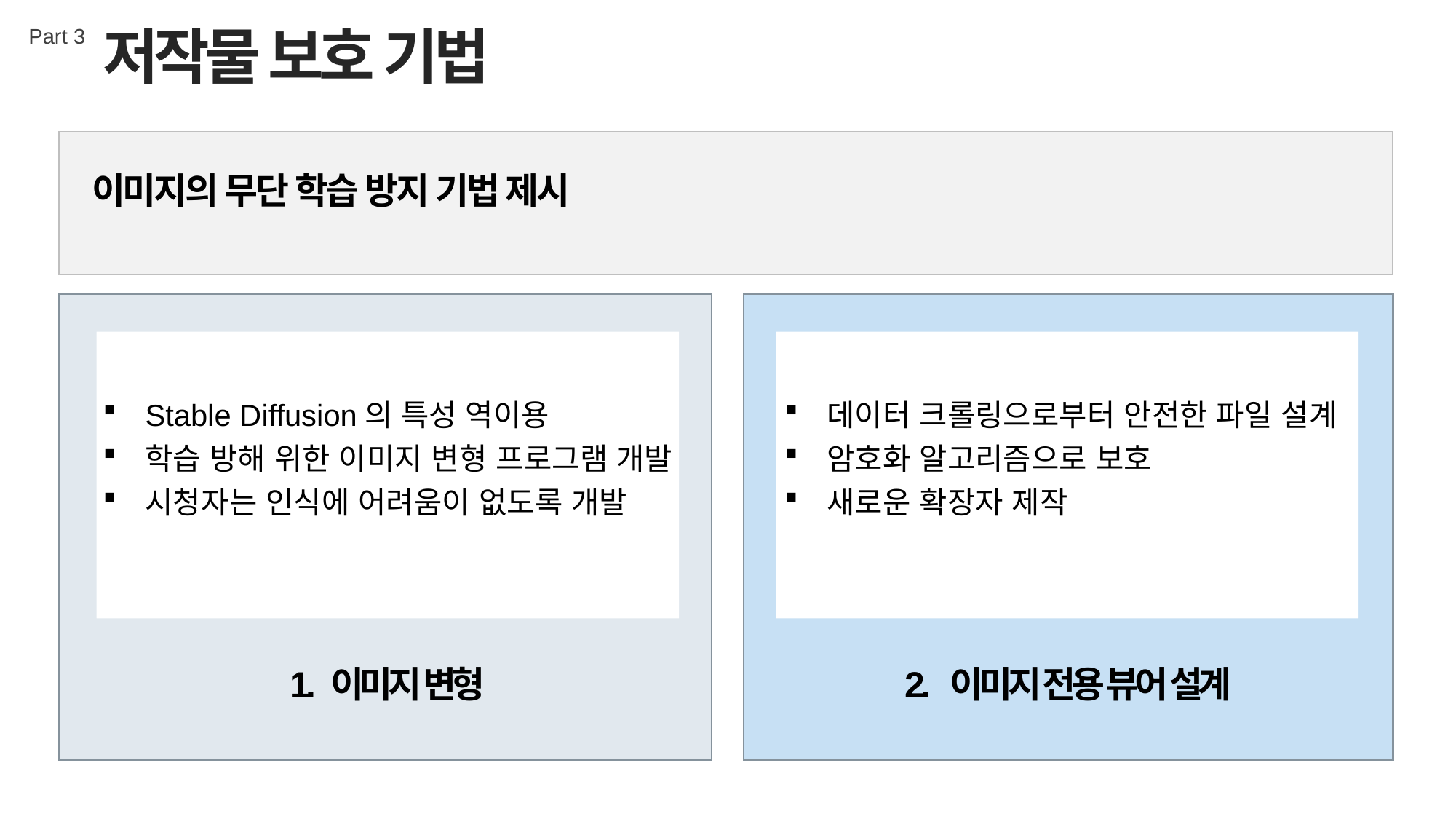

저작물 보호 기법
Part 3

이미지의 무단 학습 방지 기법 제시

Stable Diffusion의 특성 역이용
학습 방해 위한 이미지 변형 프로그램 개발
시청자는 인식에 어려움이 없도록 개발

데이터 크롤링으로부터 안전한 파일 설계
암호화 알고리즘으로 보호
새로운 확장자 제작

2. 이미지 전용 뷰어 설계
1. 이미지 변형